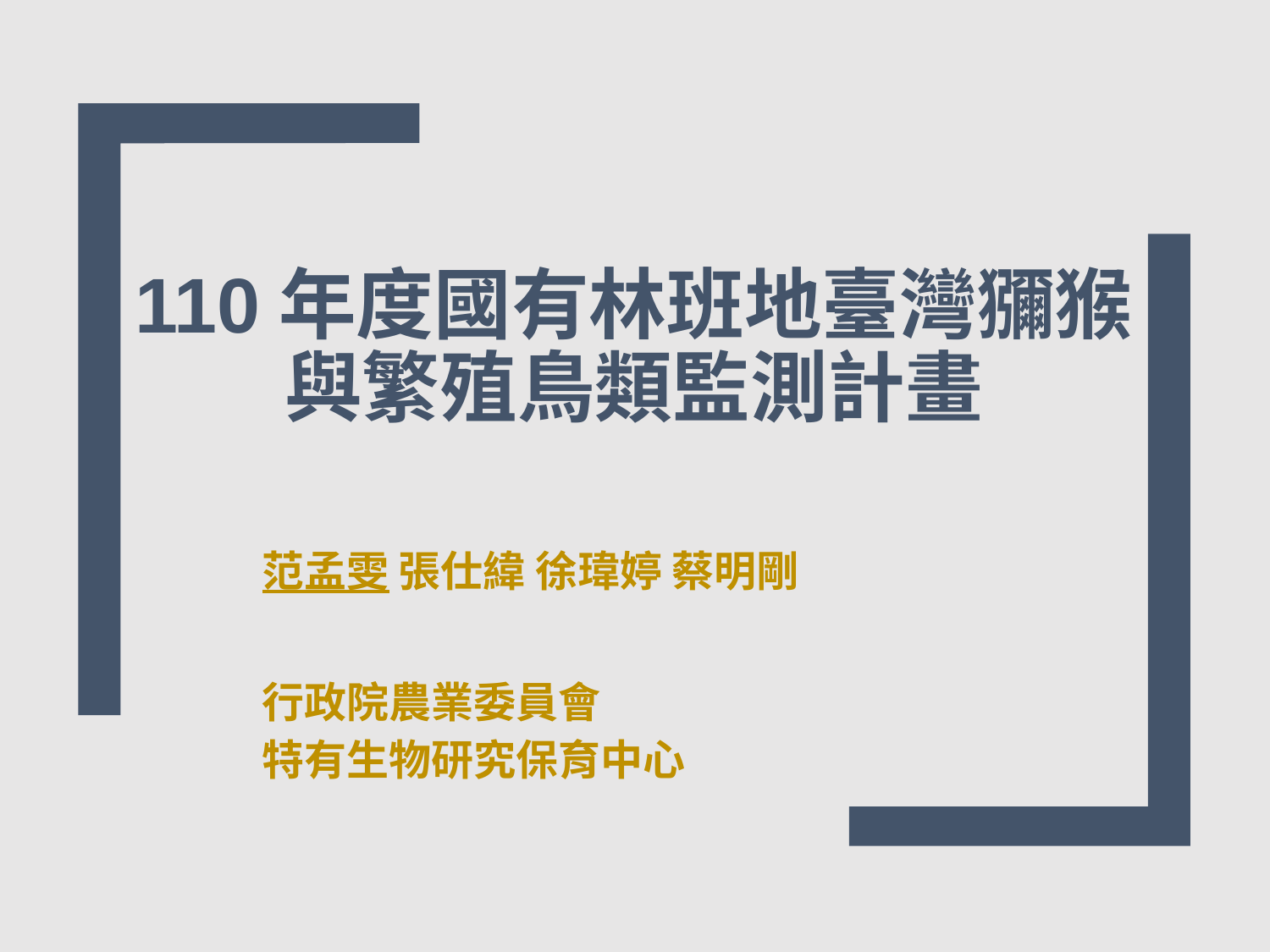

# 110年度國有林班地臺灣獼猴與繁殖鳥類監測計畫
范孟雯 張仕緯 徐瑋婷 蔡明剛

行政院農業委員會
特有生物研究保育中心